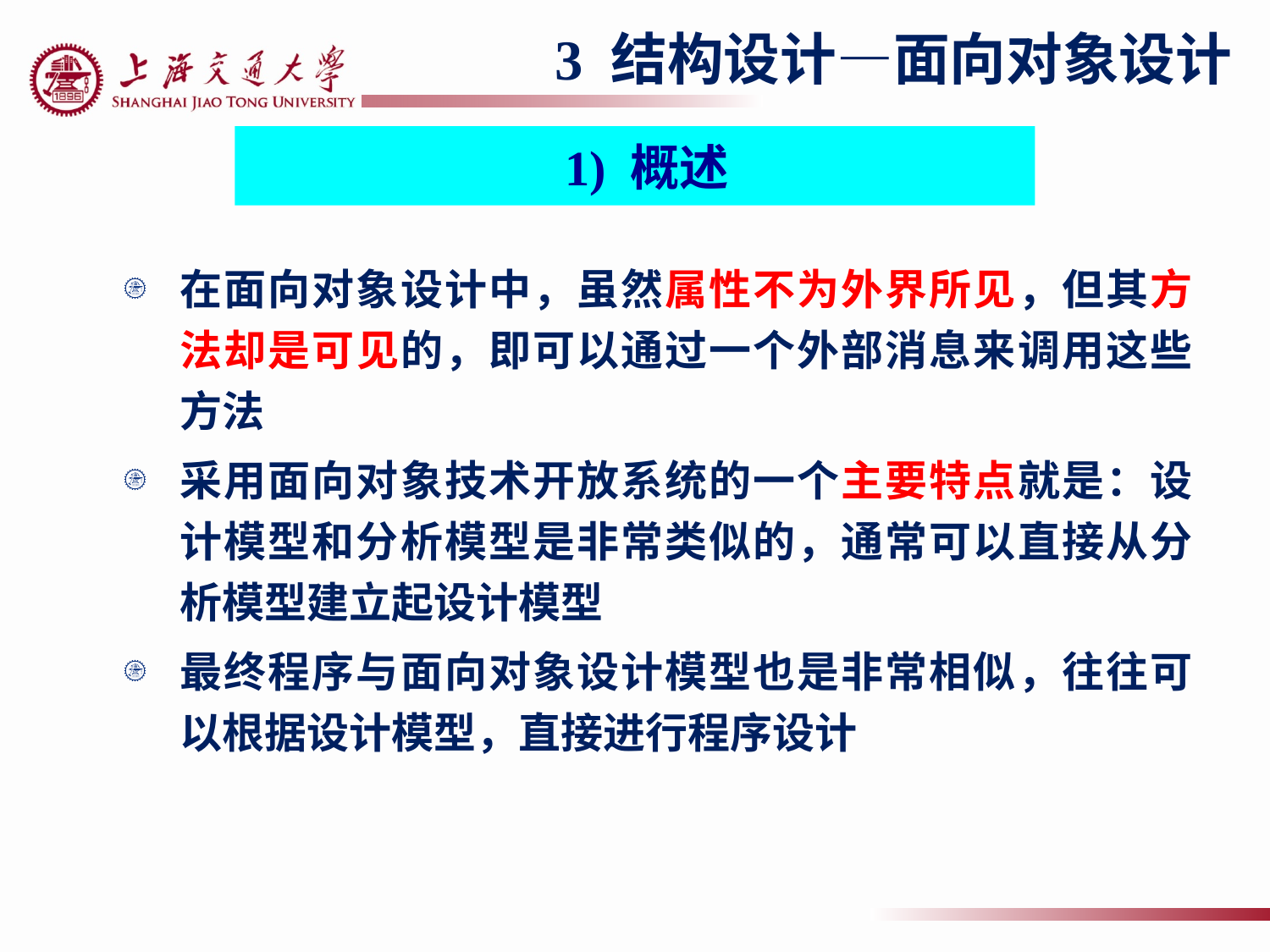

3 结构设计—面向对象设计
  1) 概述
在面向对象设计中，虽然属性不为外界所见，但其方法却是可见的，即可以通过一个外部消息来调用这些方法
采用面向对象技术开放系统的一个主要特点就是：设计模型和分析模型是非常类似的，通常可以直接从分析模型建立起设计模型
最终程序与面向对象设计模型也是非常相似，往往可以根据设计模型，直接进行程序设计